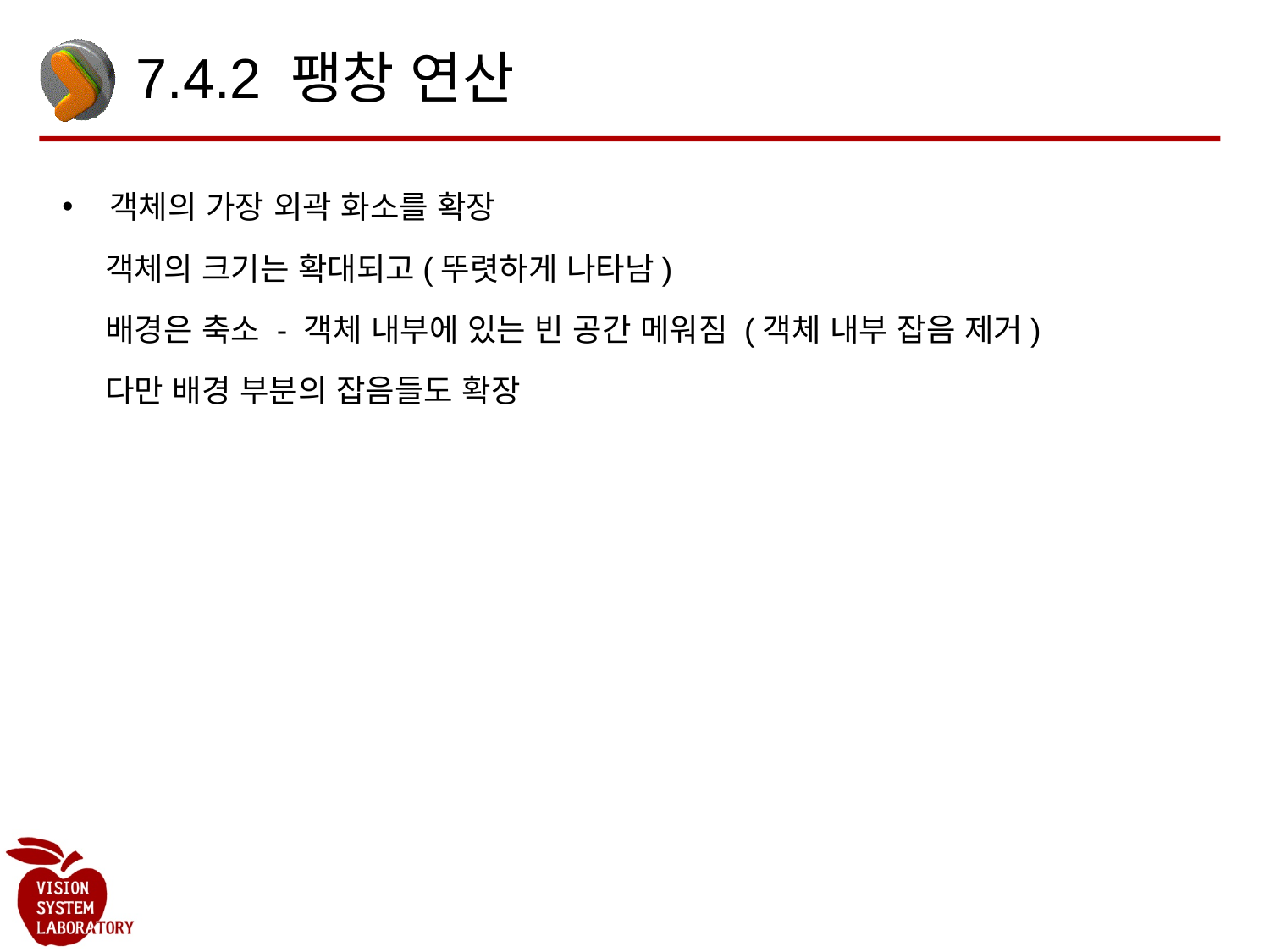

# 7.4.2 팽창 연산
객체의 가장 외곽 화소를 확장
    객체의 크기는 확대되고(뚜렷하게 나타남)
    배경은 축소 - 객체 내부에 있는 빈 공간 메워짐 (객체 내부 잡음 제거)
    다만 배경 부분의 잡음들도 확장